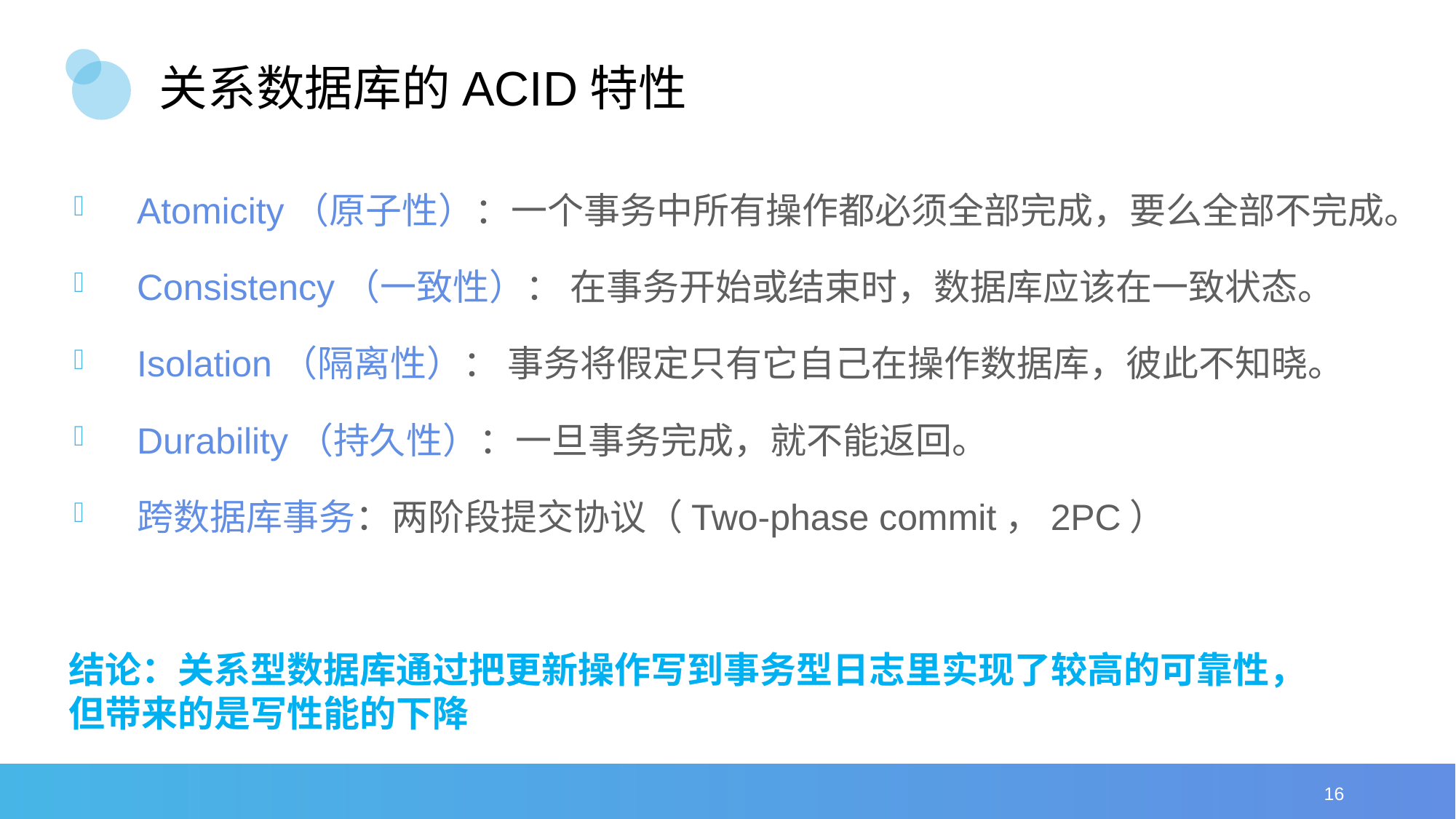

# 关系数据库的ACID特性
Atomicity（原子性）：一个事务中所有操作都必须全部完成，要么全部不完成。
Consistency（一致性）： 在事务开始或结束时，数据库应该在一致状态。
Isolation（隔离性）： 事务将假定只有它自己在操作数据库，彼此不知晓。
Durability（持久性）：一旦事务完成，就不能返回。
跨数据库事务：两阶段提交协议（Two-phase commit，2PC）
结论：关系型数据库通过把更新操作写到事务型日志里实现了较高的可靠性，但带来的是写性能的下降
16